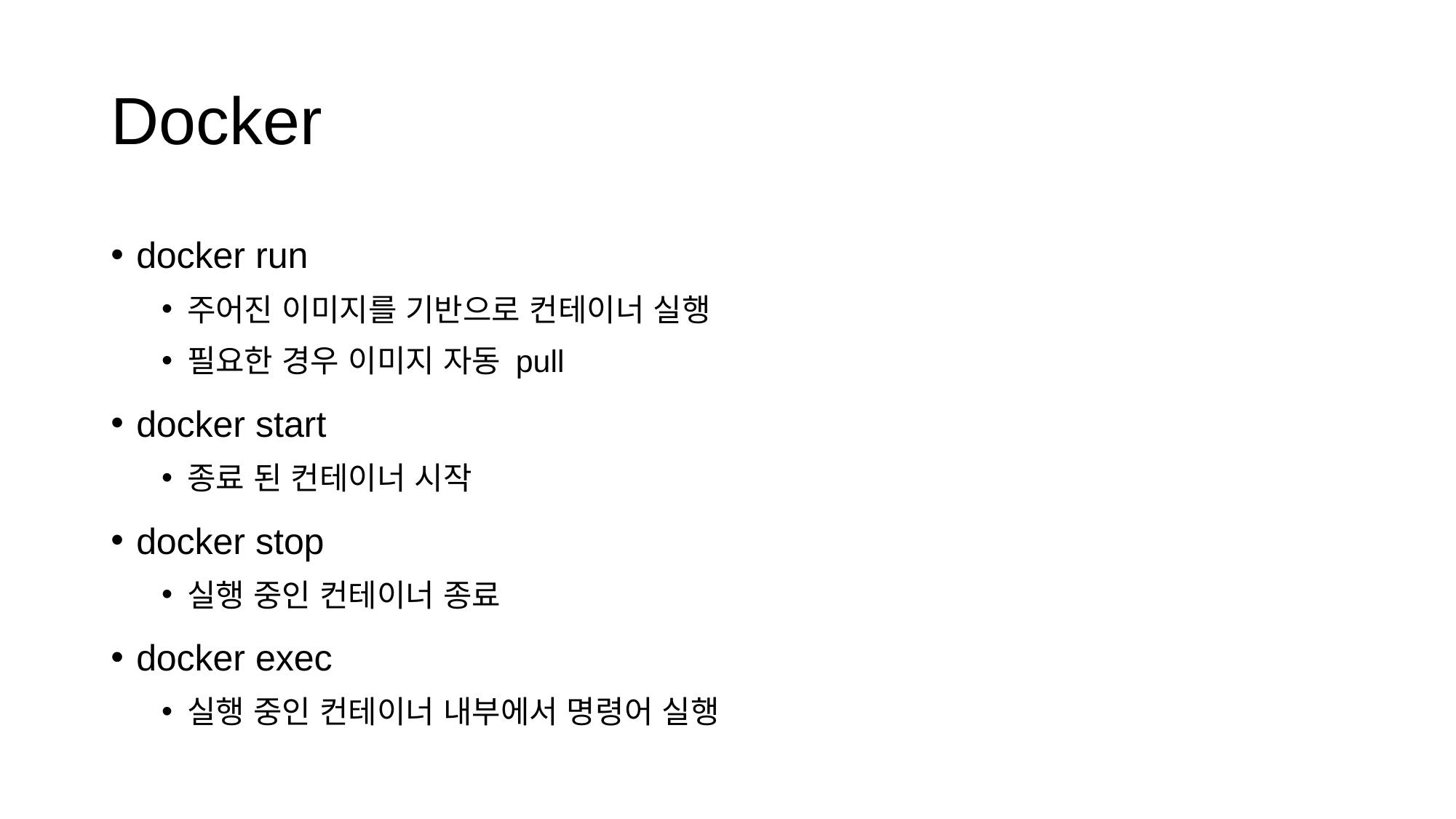

# Docker
docker run
주어진 이미지를 기반으로 컨테이너 실행
필요한 경우 이미지 자동 pull
docker start
종료 된 컨테이너 시작
docker stop
실행 중인 컨테이너 종료
docker exec
실행 중인 컨테이너 내부에서 명령어 실행